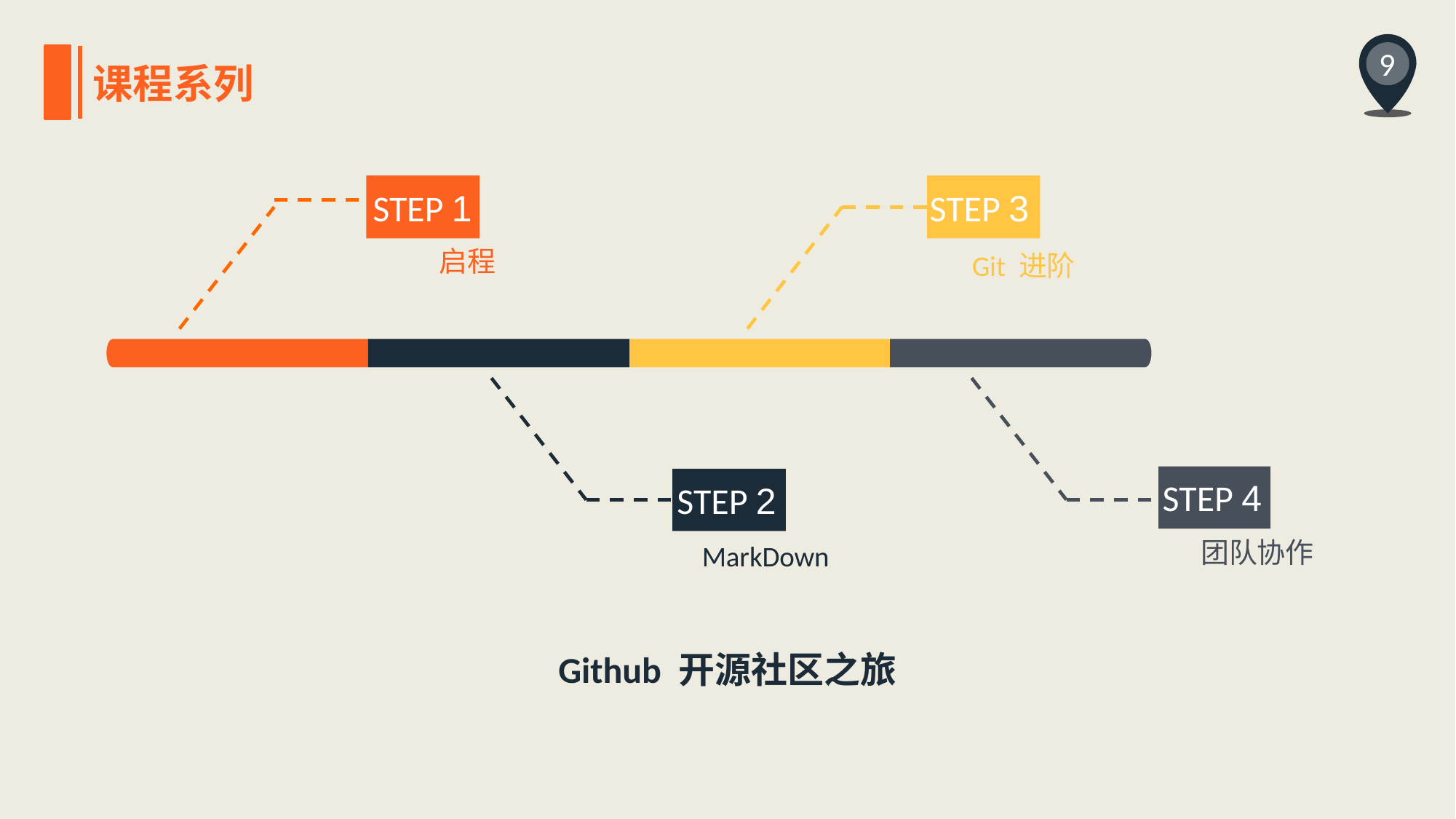

9

课程系列

STEP 1
STEP 3
STEP 4
STEP 2
启程
Git 进阶
团队协作
MarkDown

Github 开源社区之旅